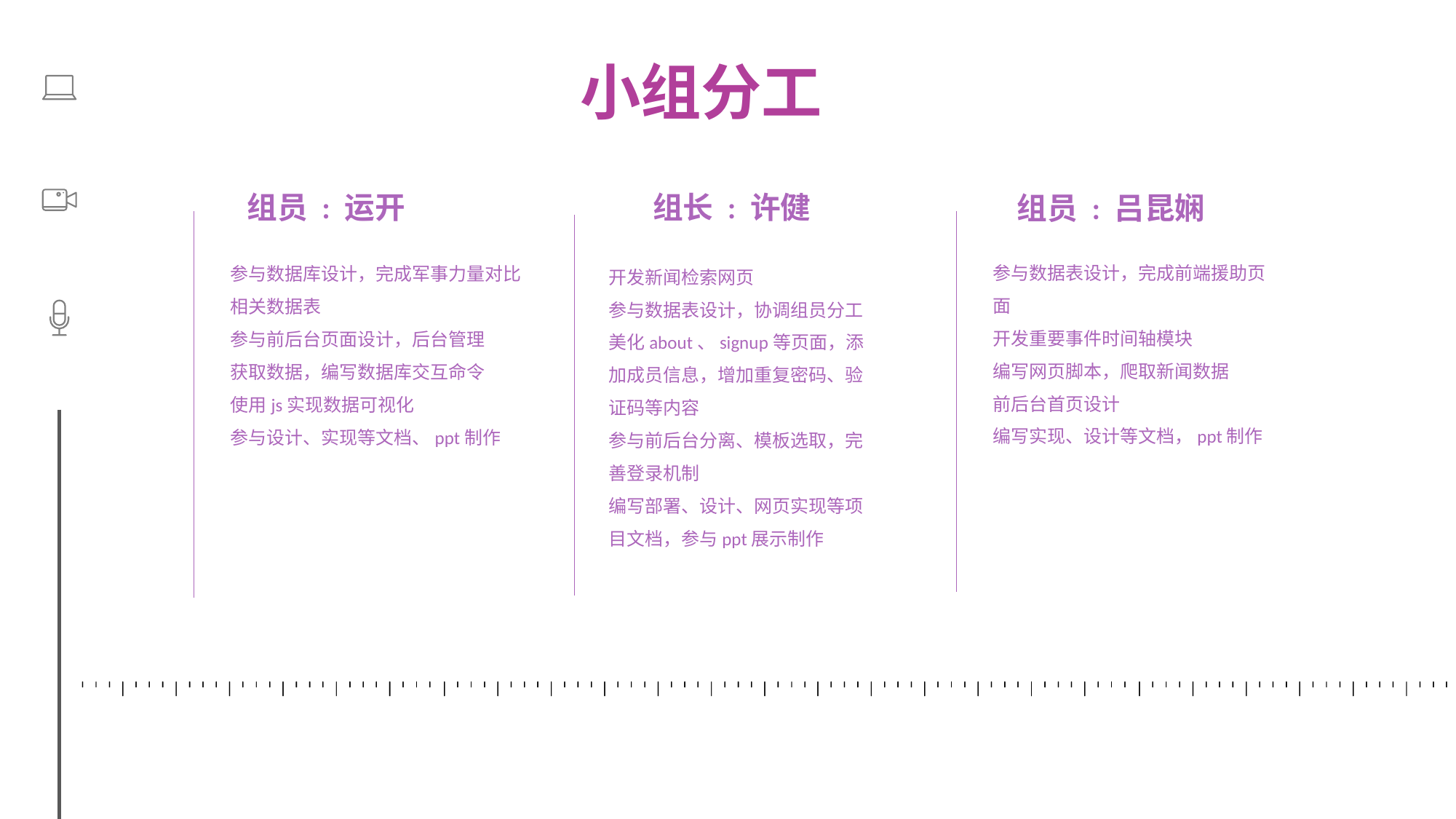

小组分工
组员 : 运开
参与数据库设计，完成军事力量对比相关数据表
参与前后台页面设计，后台管理
获取数据，编写数据库交互命令
使用js实现数据可视化
参与设计、实现等文档、ppt制作
组长 : 许健
开发新闻检索网页
参与数据表设计，协调组员分工
美化about、signup等页面，添加成员信息，增加重复密码、验证码等内容
参与前后台分离、模板选取，完善登录机制
编写部署、设计、网页实现等项目文档，参与ppt展示制作
组员 : 吕昆娴
参与数据表设计，完成前端援助页面
开发重要事件时间轴模块
编写网页脚本，爬取新闻数据
前后台首页设计
编写实现、设计等文档，ppt制作